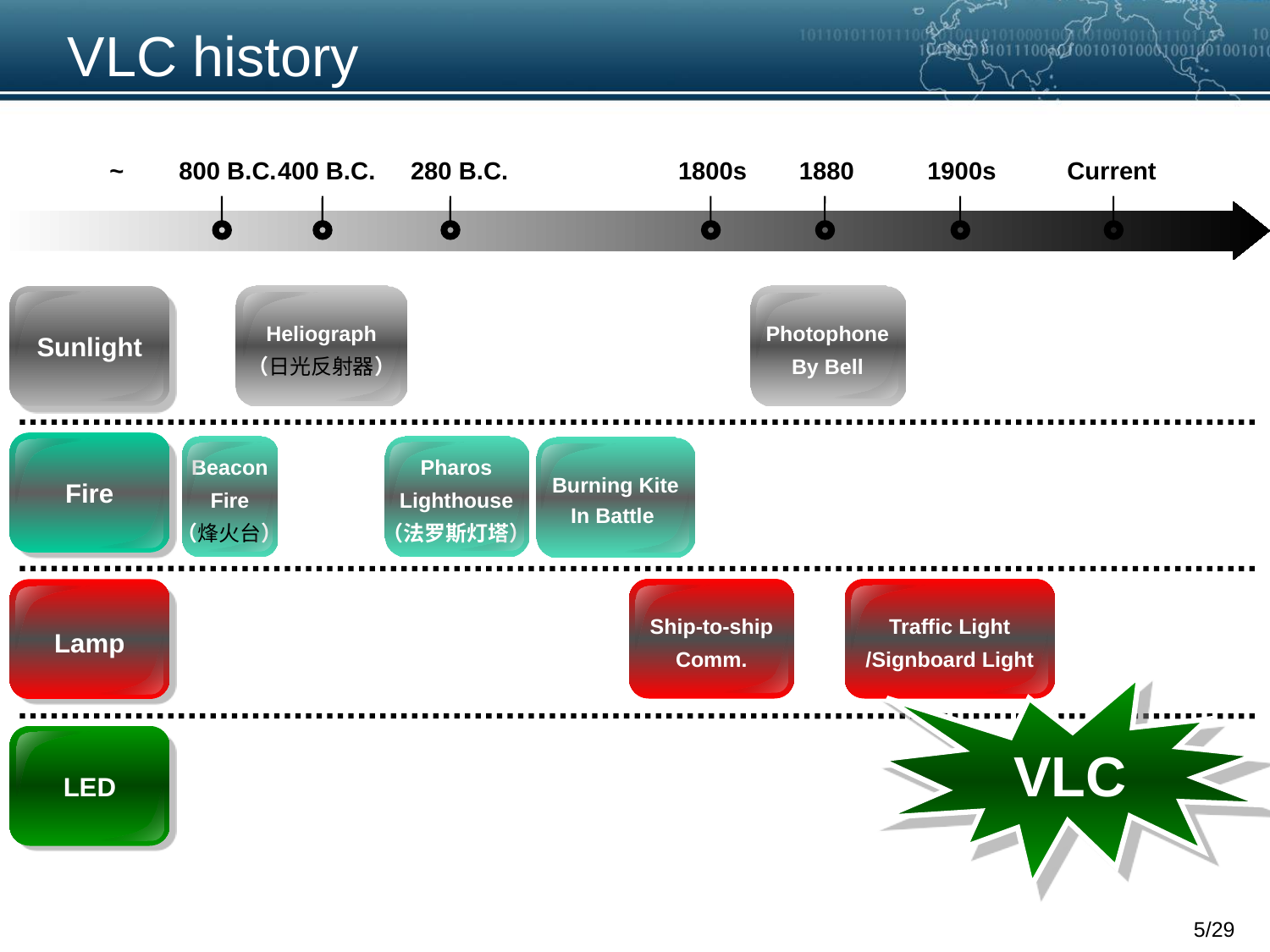

VLC history
~
800 B.C.
400 B.C.
280 B.C.
1800s
1880
1900s
Current

Sunlight
Heliograph
（日光反射器）
Photophone
By Bell

Fire
Beacon
Fire
（烽火台）
Pharos
Lighthouse
（法罗斯灯塔）
Burning Kite
In Battle

Ship-to-ship
Comm.
Traffic Light
/Signboard Light
Lamp

VLC

LED